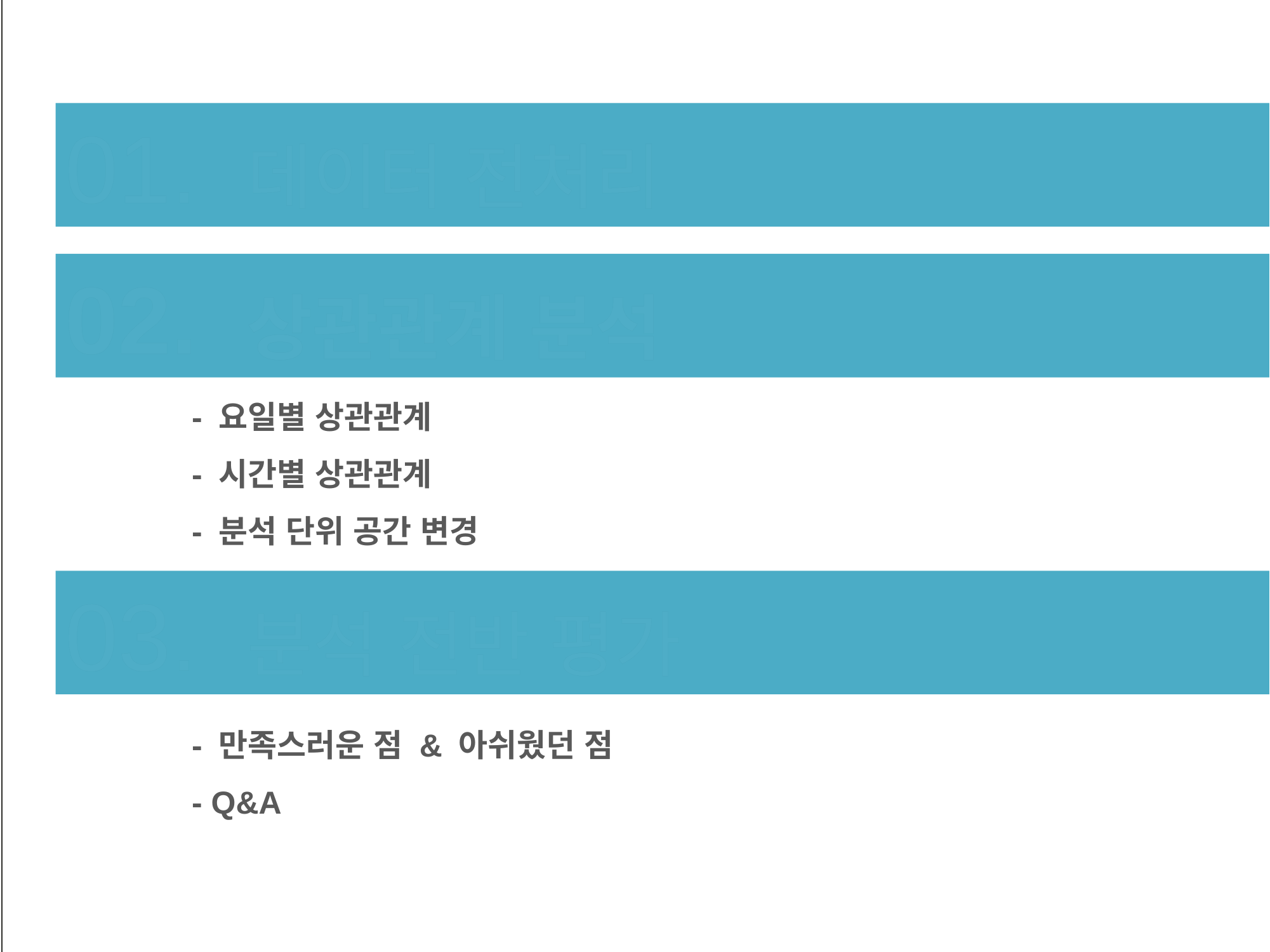

01. 데이터 전처리
02. 상관관계 분석
- 요일별 상관관계
- 시간별 상관관계
- 분석 단위 공간 변경
03. 분석 전반 평가
- 만족스러운 점 & 아쉬웠던 점
- Q&A